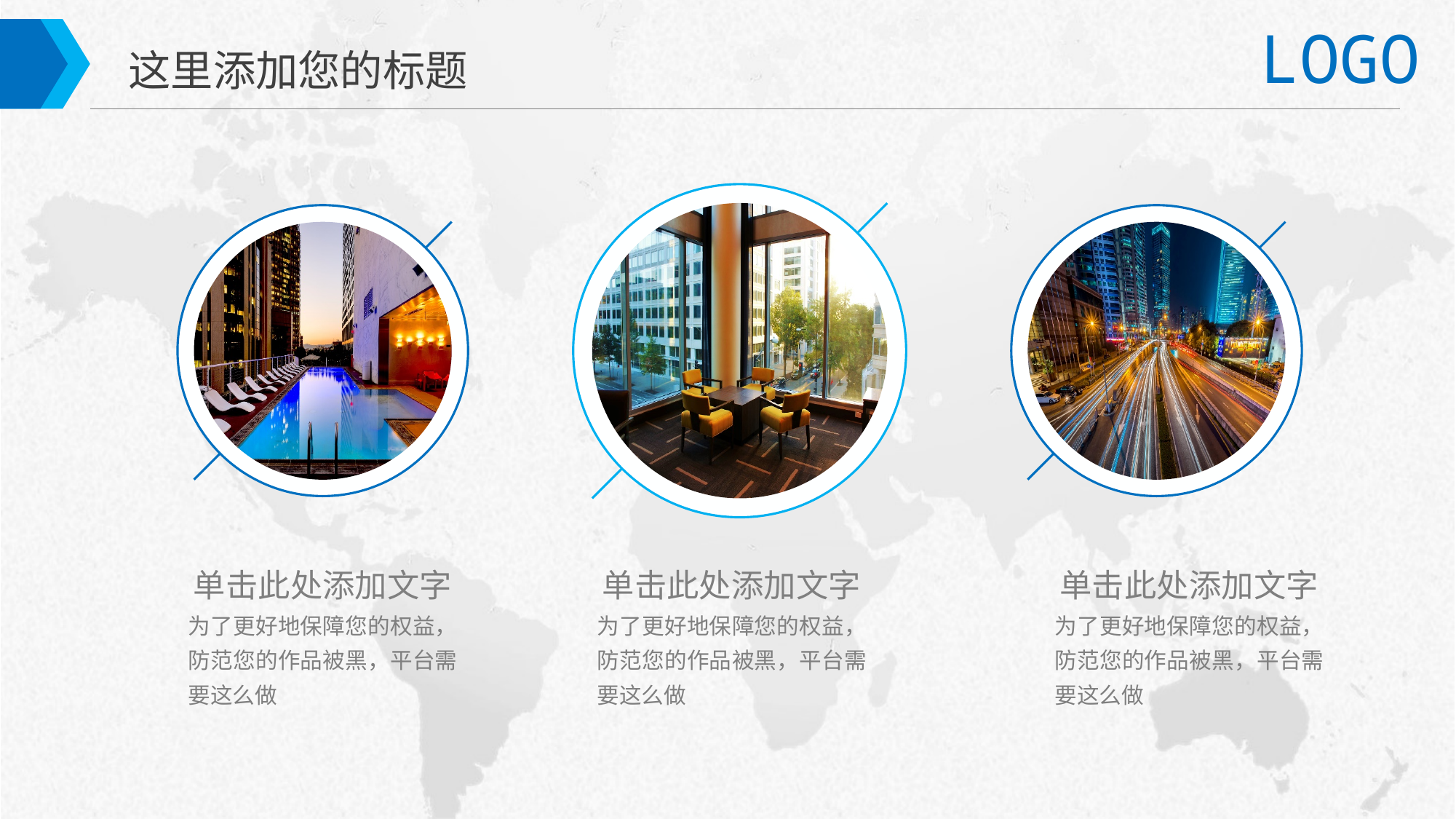

这里添加您的标题

单击此处添加文字
为了更好地保障您的权益，防范您的作品被黑，平台需要这么做
单击此处添加文字
为了更好地保障您的权益，防范您的作品被黑，平台需要这么做
单击此处添加文字
为了更好地保障您的权益，防范您的作品被黑，平台需要这么做